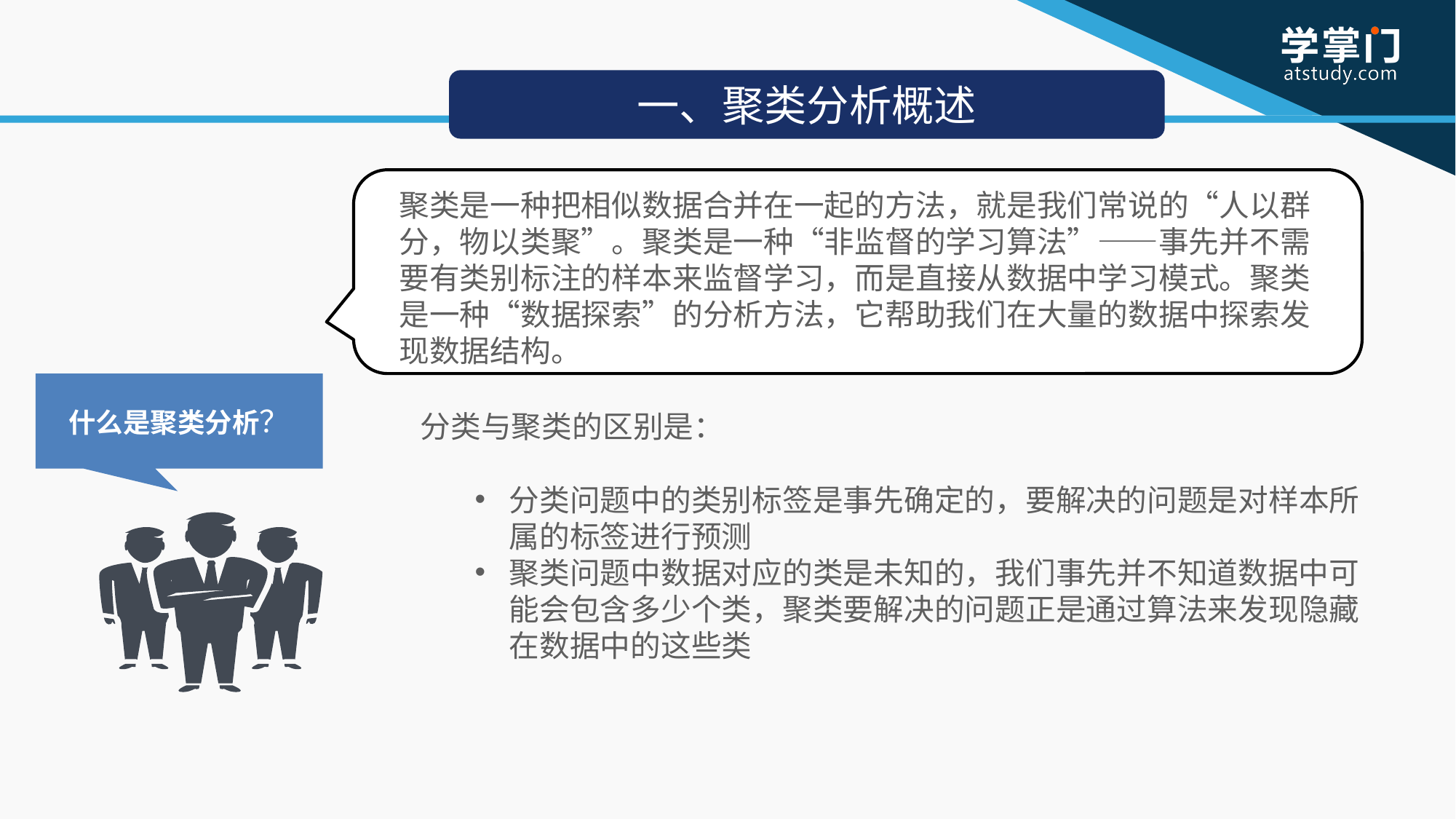

一、聚类分析概述

聚类是一种把相似数据合并在一起的方法，就是我们常说的“人以群分，物以类聚”。聚类是一种“非监督的学习算法”——事先并不需要有类别标注的样本来监督学习，而是直接从数据中学习模式。聚类是一种“数据探索”的分析方法，它帮助我们在大量的数据中探索发现数据结构。
什么是聚类分析？
分类与聚类的区别是：

分类问题中的类别标签是事先确定的，要解决的问题是对样本所属的标签进行预测
聚类问题中数据对应的类是未知的，我们事先并不知道数据中可能会包含多少个类，聚类要解决的问题正是通过算法来发现隐藏在数据中的这些类